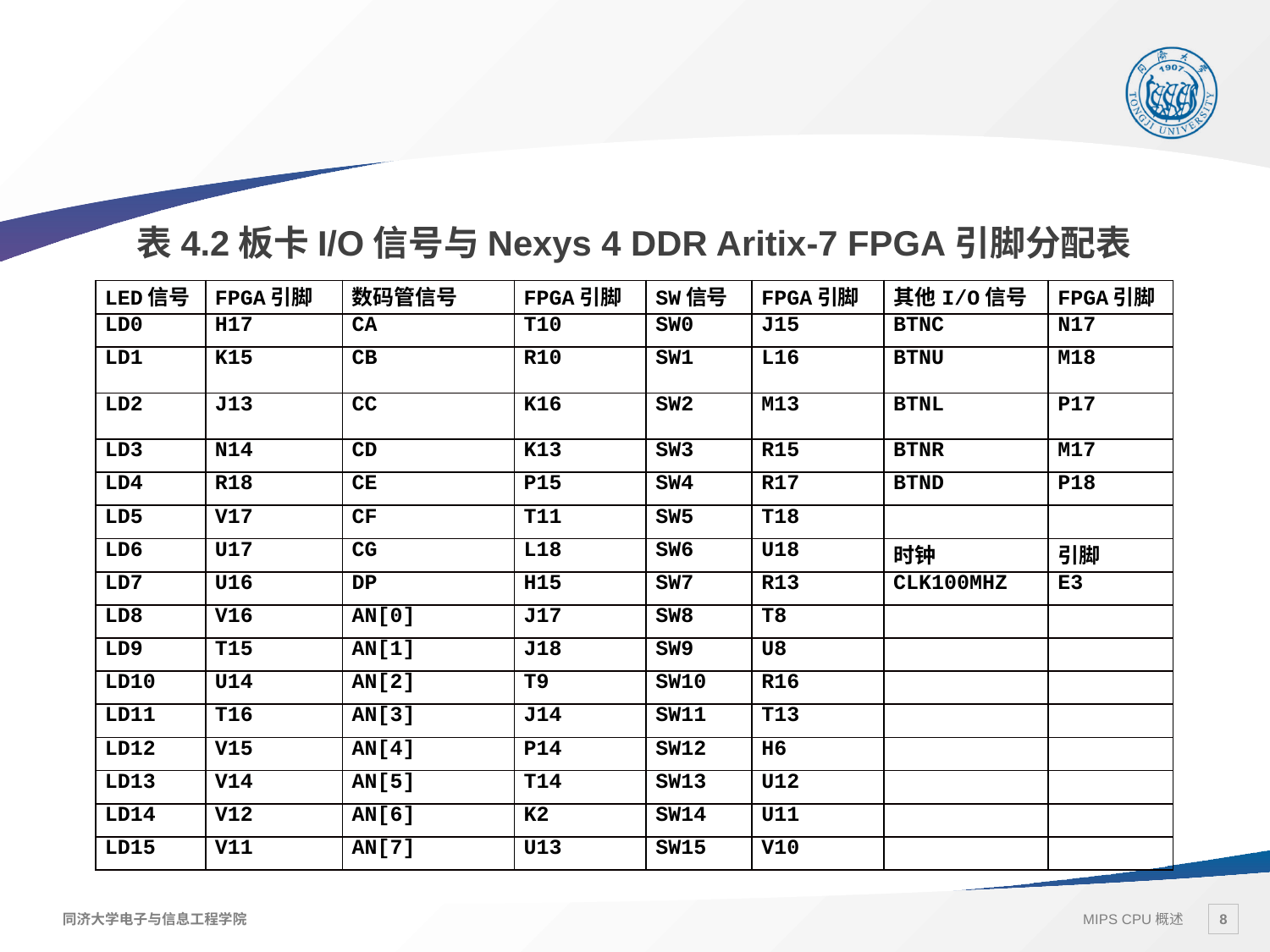

#
表4.2板卡I/O信号与Nexys 4 DDR Aritix-7 FPGA引脚分配表
| LED信号 | FPGA引脚 | 数码管信号 | FPGA引脚 | SW信号 | FPGA引脚 | 其他I/O信号 | FPGA引脚 |
| --- | --- | --- | --- | --- | --- | --- | --- |
| LD0 | H17 | CA | T10 | SW0 | J15 | BTNC | N17 |
| LD1 | K15 | CB | R10 | SW1 | L16 | BTNU | M18 |
| LD2 | J13 | CC | K16 | SW2 | M13 | BTNL | P17 |
| LD3 | N14 | CD | K13 | SW3 | R15 | BTNR | M17 |
| LD4 | R18 | CE | P15 | SW4 | R17 | BTND | P18 |
| LD5 | V17 | CF | T11 | SW5 | T18 |  |  |
| LD6 | U17 | CG | L18 | SW6 | U18 | 时钟 | 引脚 |
| LD7 | U16 | DP | H15 | SW7 | R13 | CLK100MHZ | E3 |
| LD8 | V16 | AN[0] | J17 | SW8 | T8 |  |  |
| LD9 | T15 | AN[1] | J18 | SW9 | U8 |  |  |
| LD10 | U14 | AN[2] | T9 | SW10 | R16 |  |  |
| LD11 | T16 | AN[3] | J14 | SW11 | T13 |  |  |
| LD12 | V15 | AN[4] | P14 | SW12 | H6 |  |  |
| LD13 | V14 | AN[5] | T14 | SW13 | U12 |  |  |
| LD14 | V12 | AN[6] | K2 | SW14 | U11 |  |  |
| LD15 | V11 | AN[7] | U13 | SW15 | V10 |  |  |